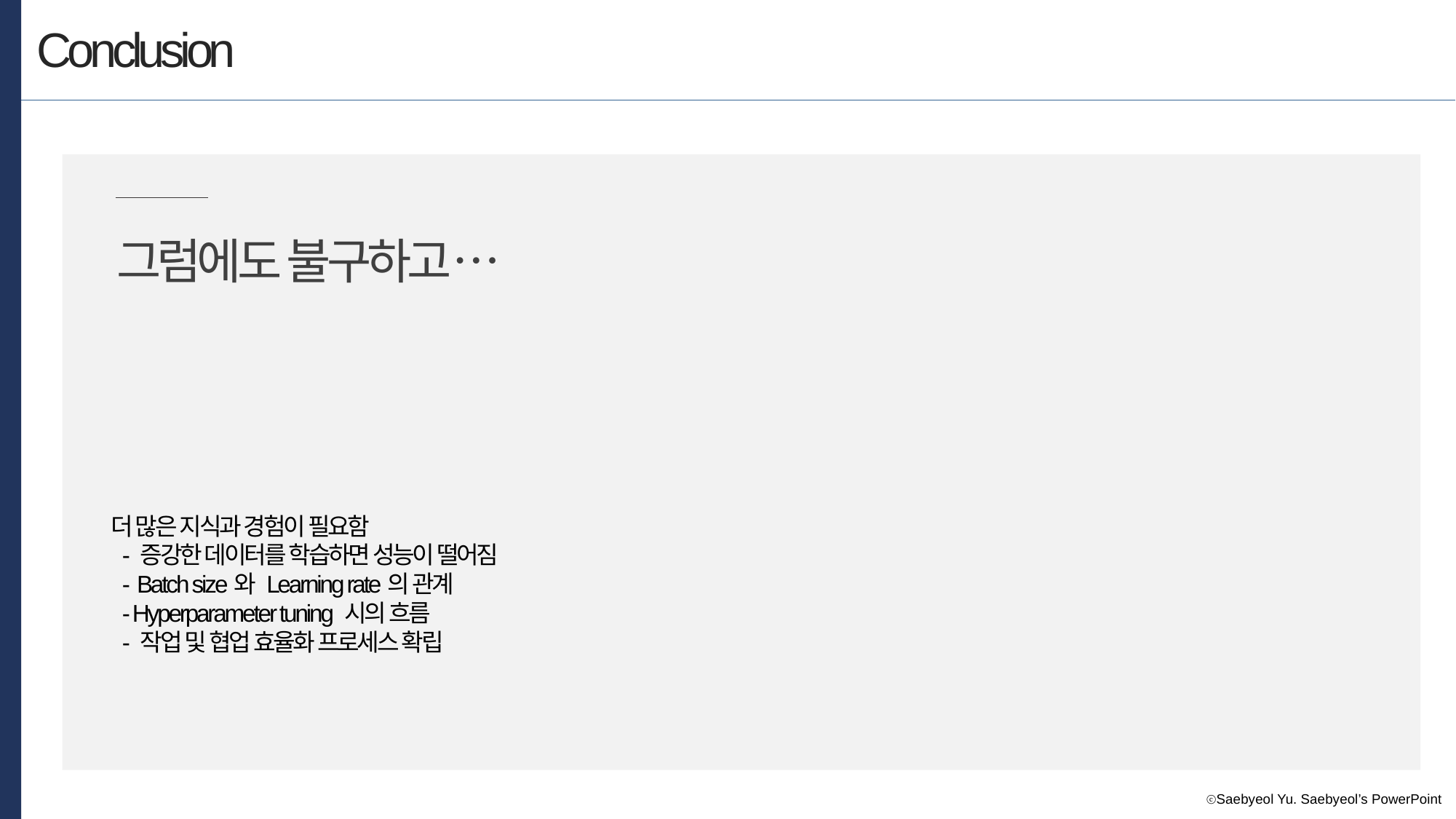

Conclusion

그럼에도 불구하고…
더 많은 지식과 경험이 필요함
  - 증강한 데이터를 학습하면 성능이 떨어짐
  -  Batch size와 Learning rate의 관계
  - Hyperparameter tuning 시의 흐름
  - 작업 및 협업 효율화 프로세스 확립